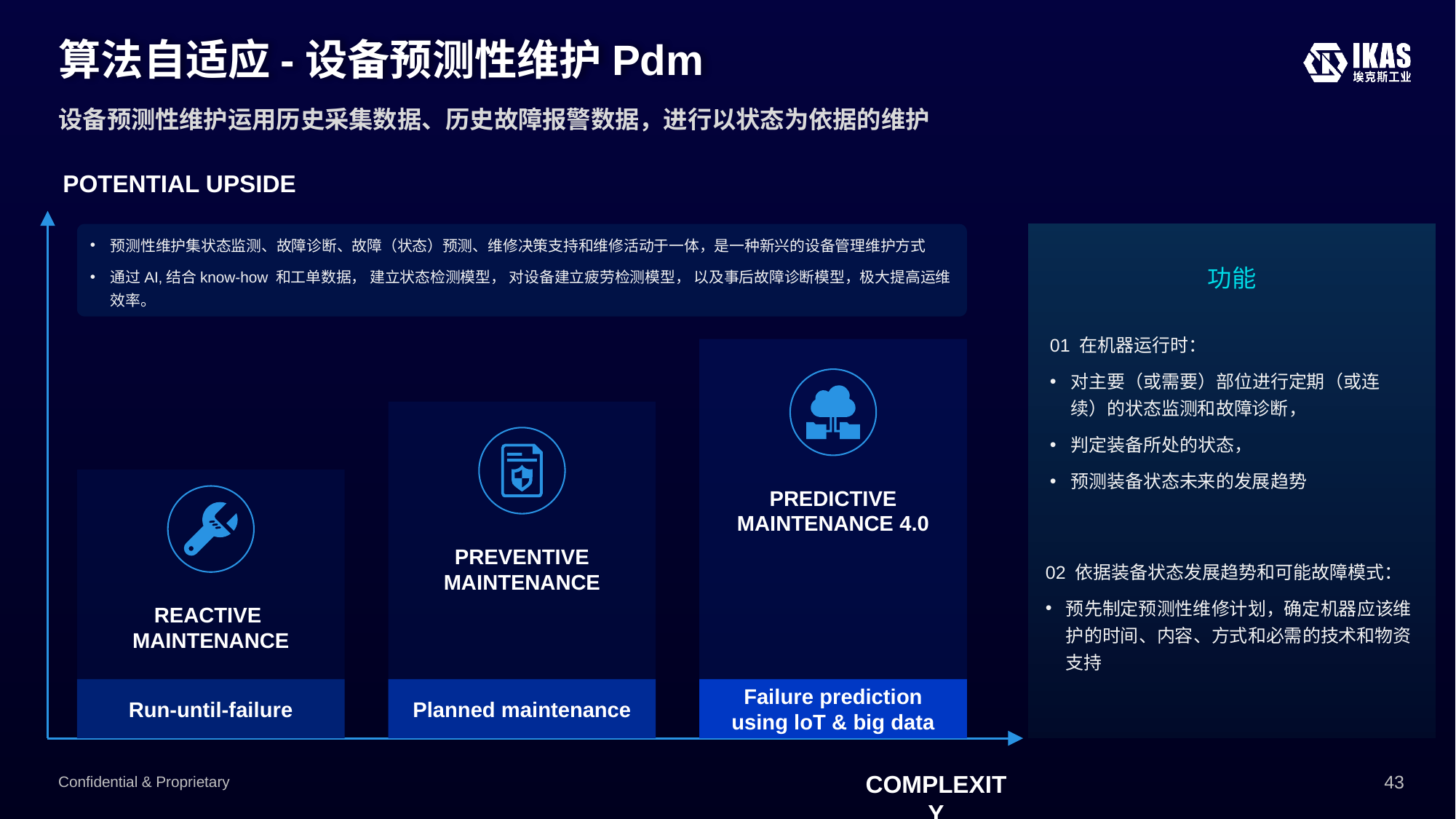

# 算法自适应-设备预测性维护Pdm

设备预测性维护运用历史采集数据、历史故障报警数据，进行以状态为依据的维护
POTENTIAL UPSIDE
预测性维护集状态监测、故障诊断、故障（状态）预测、维修决策支持和维修活动于一体，是一种新兴的设备管理维护方式
通过AI,结合know-how 和工单数据， 建立状态检测模型， 对设备建立疲劳检测模型， 以及事后故障诊断模型，极大提高运维效率。

功能
01 在机器运行时：
对主要（或需要）部位进行定期（或连续）的状态监测和故障诊断，
判定装备所处的状态，
预测装备状态未来的发展趋势

PREDICTIVE
MAINTENANCE 4.0
Failure prediction
using loT & big data

PREVENTIVE
MAINTENANCE
Planned maintenance

REACTIVE
MAINTENANCE
Run-until-failure
02 依据装备状态发展趋势和可能故障模式：
预先制定预测性维修计划，确定机器应该维护的时间、内容、方式和必需的技术和物资支持
COMPLEXITY